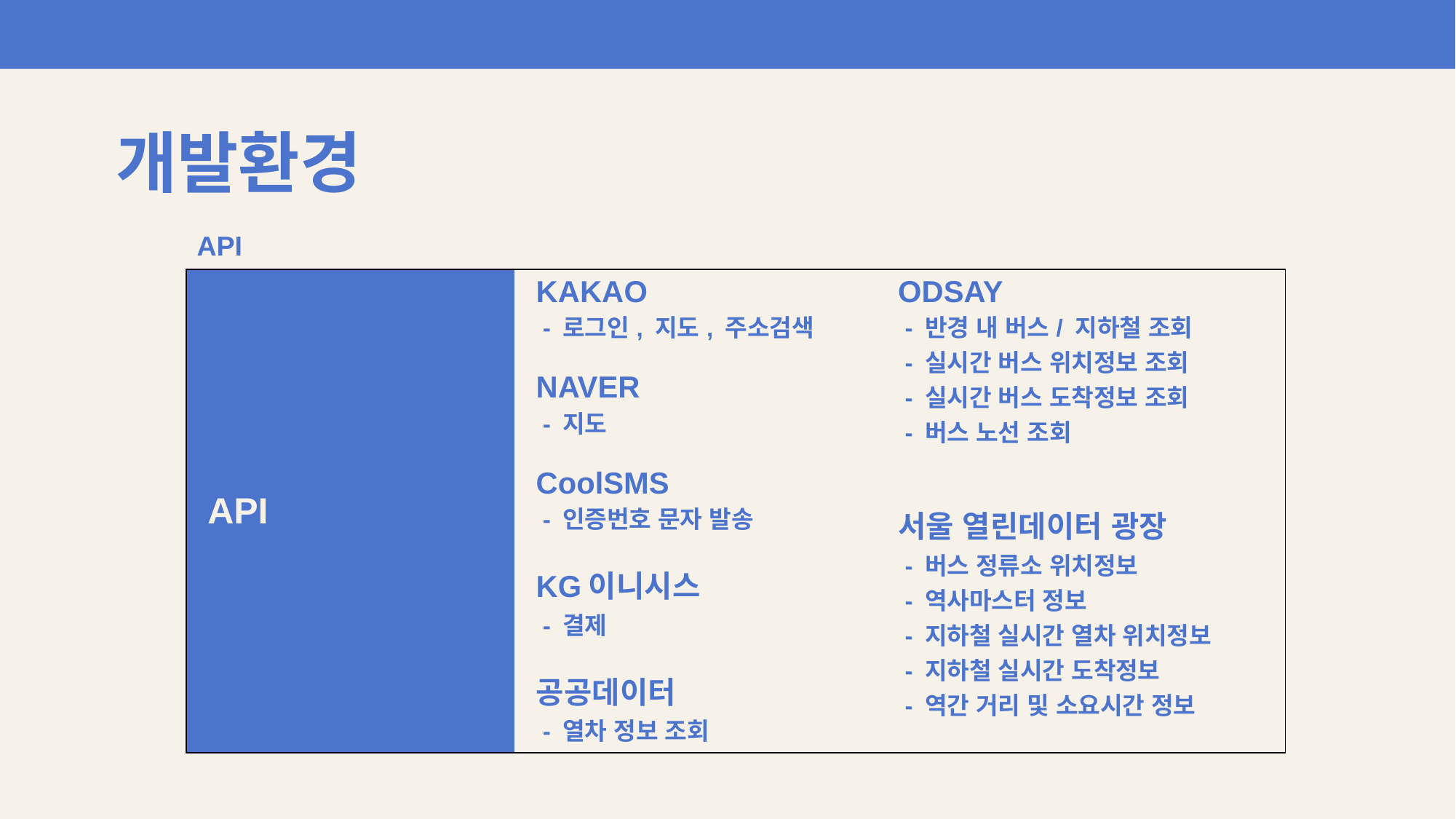

개발환경
API
| API | KAKAO - 로그인, 지도, 주소검색 NAVER - 지도 CoolSMS - 인증번호 문자 발송 KG이니시스 - 결제 공공데이터 - 열차 정보 조회 | ODSAY - 반경 내 버스/ 지하철 조회 - 실시간 버스 위치정보 조회 - 실시간 버스 도착정보 조회 - 버스 노선 조회 서울 열린데이터 광장 - 버스 정류소 위치정보 - 역사마스터 정보 - 지하철 실시간 열차 위치정보 - 지하철 실시간 도착정보 - 역간 거리 및 소요시간 정보 |
| --- | --- | --- |